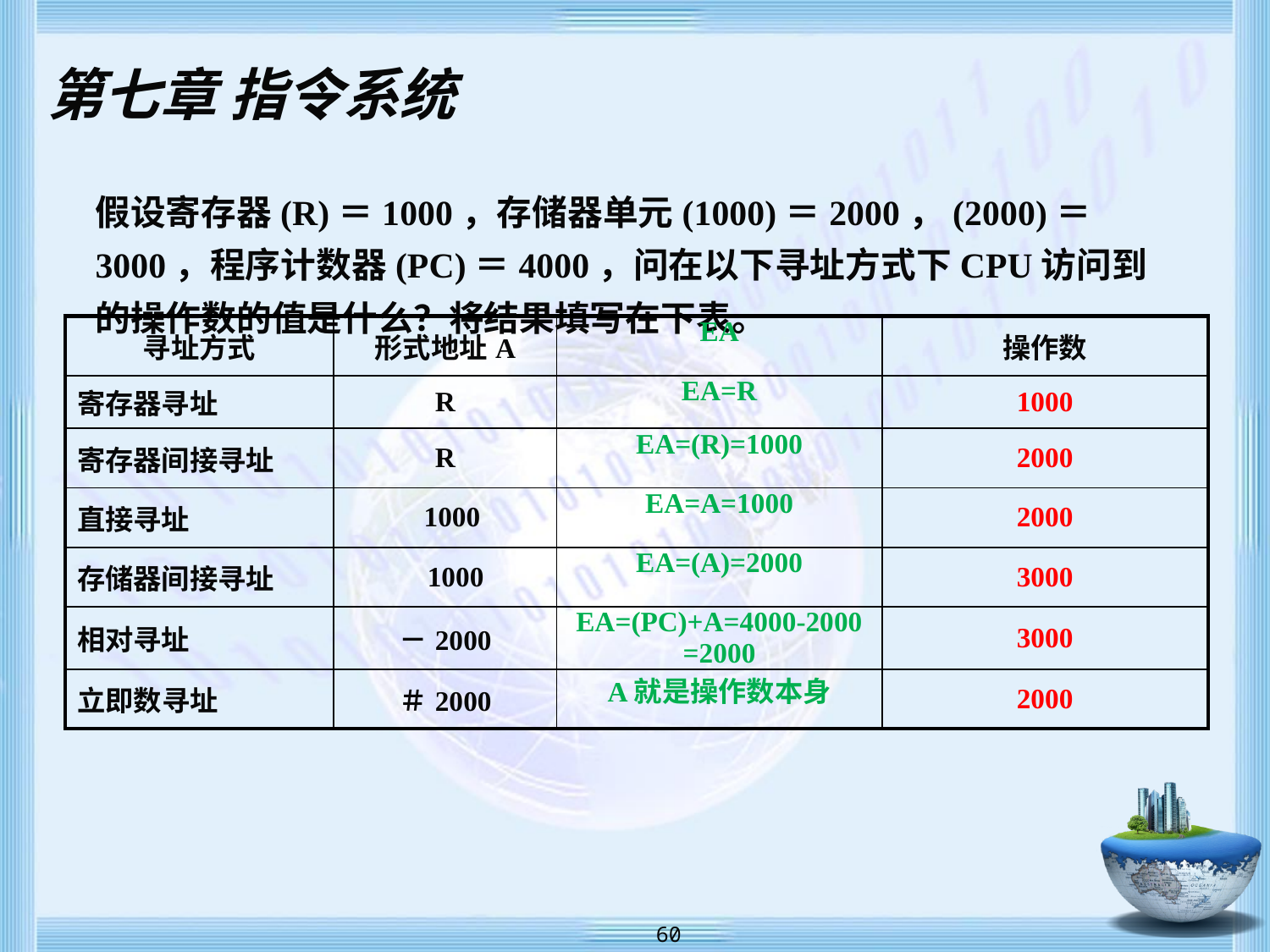

# 第七章 指令系统 假设寄存器(R)＝1000，存储器单元(1000)＝2000，(2000)＝3000，程序计数器(PC)＝4000，问在以下寻址方式下CPU访问到的操作数的值是什么？将结果填写在下表。
| 寻址方式 | 形式地址A | EA | 操作数 |
| --- | --- | --- | --- |
| 寄存器寻址 | R | EA=R | 1000 |
| 寄存器间接寻址 | R | EA=(R)=1000 | 2000 |
| 直接寻址 | 1000 | EA=A=1000 | 2000 |
| 存储器间接寻址 | 1000 | EA=(A)=2000 | 3000 |
| 相对寻址 | －2000 | EA=(PC)+A=4000-2000 =2000 | 3000 |
| 立即数寻址 | ＃2000 | A就是操作数本身 | 2000 |
    60